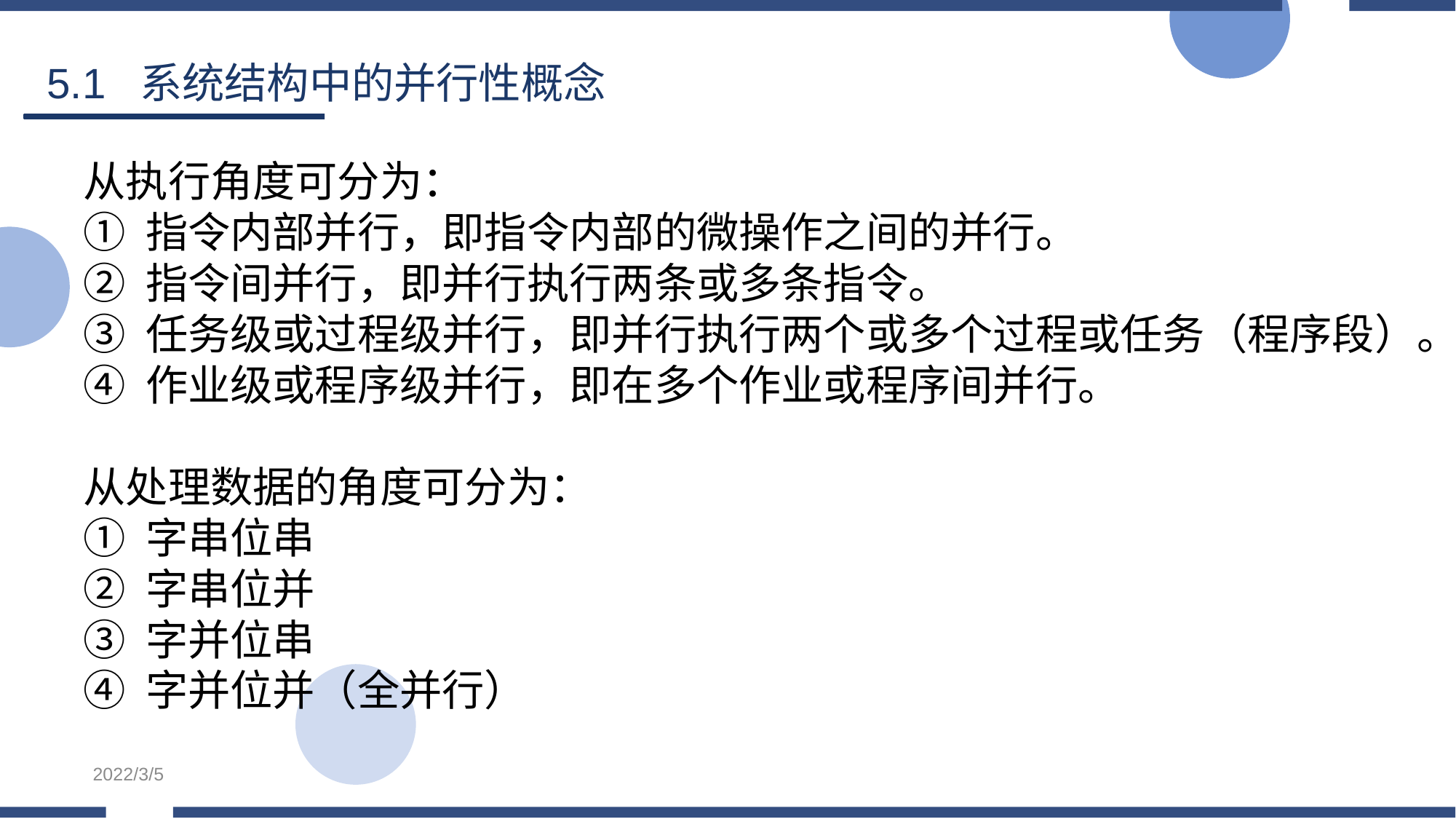

5.1  系统结构中的并行性概念
从执行角度可分为：
① 指令内部并行，即指令内部的微操作之间的并行。
② 指令间并行，即并行执行两条或多条指令。
③ 任务级或过程级并行，即并行执行两个或多个过程或任务（程序段）。
④ 作业级或程序级并行，即在多个作业或程序间并行。

从处理数据的角度可分为：
① 字串位串
② 字串位并
③ 字并位串
④ 字并位并（全并行）
2022/3/5